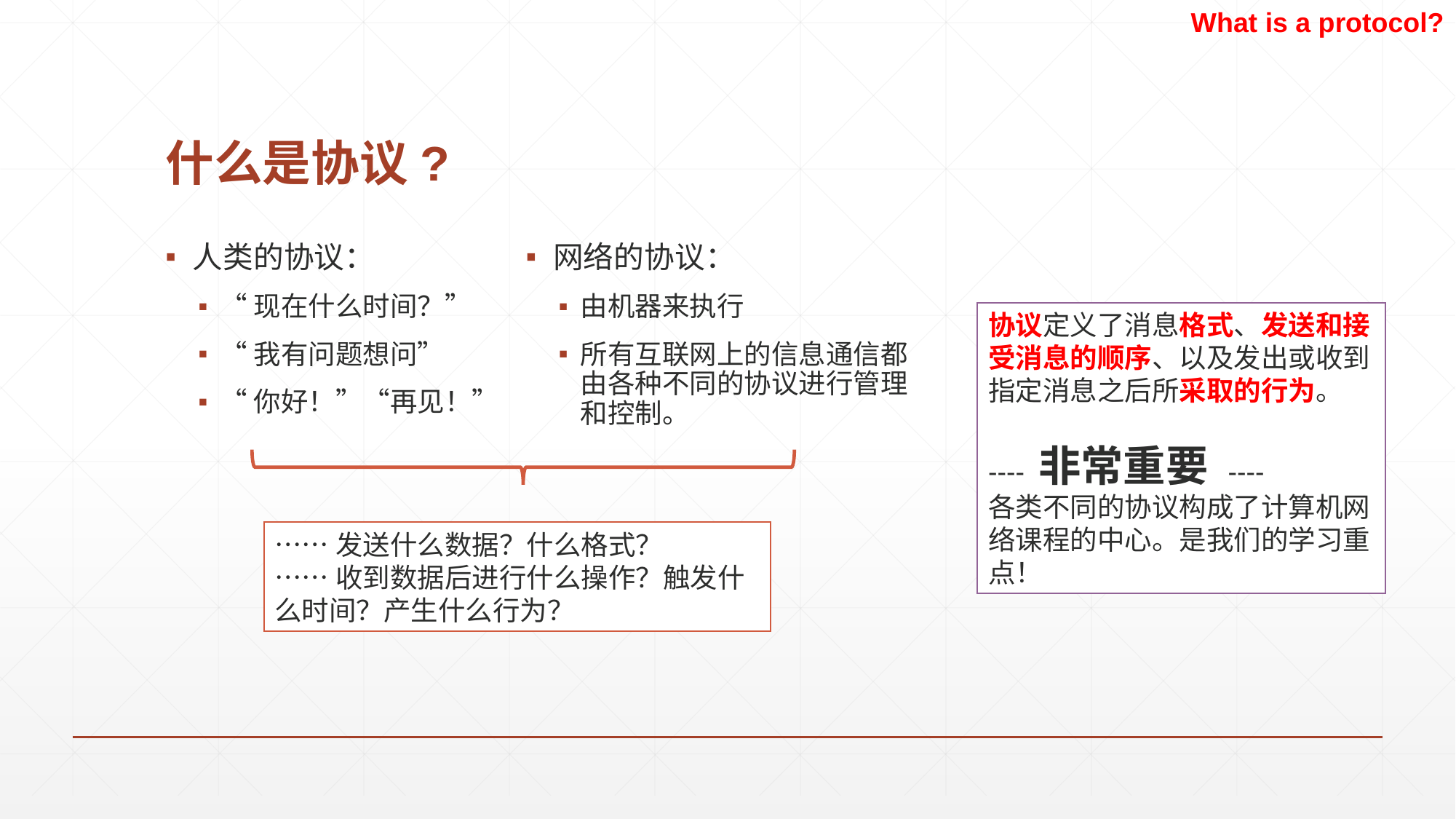

What is a protocol?
# 什么是协议?

人类的协议：
“现在什么时间？”
“我有问题想问”
“你好！”“再见！”
网络的协议：
由机器来执行
所有互联网上的信息通信都由各种不同的协议进行管理和控制。
协议定义了消息格式、发送和接受消息的顺序、以及发出或收到指定消息之后所采取的行为。

---- 非常重要 ----
各类不同的协议构成了计算机网络课程的中心。是我们的学习重点！
……发送什么数据？什么格式？
……收到数据后进行什么操作？触发什么时间？产生什么行为？